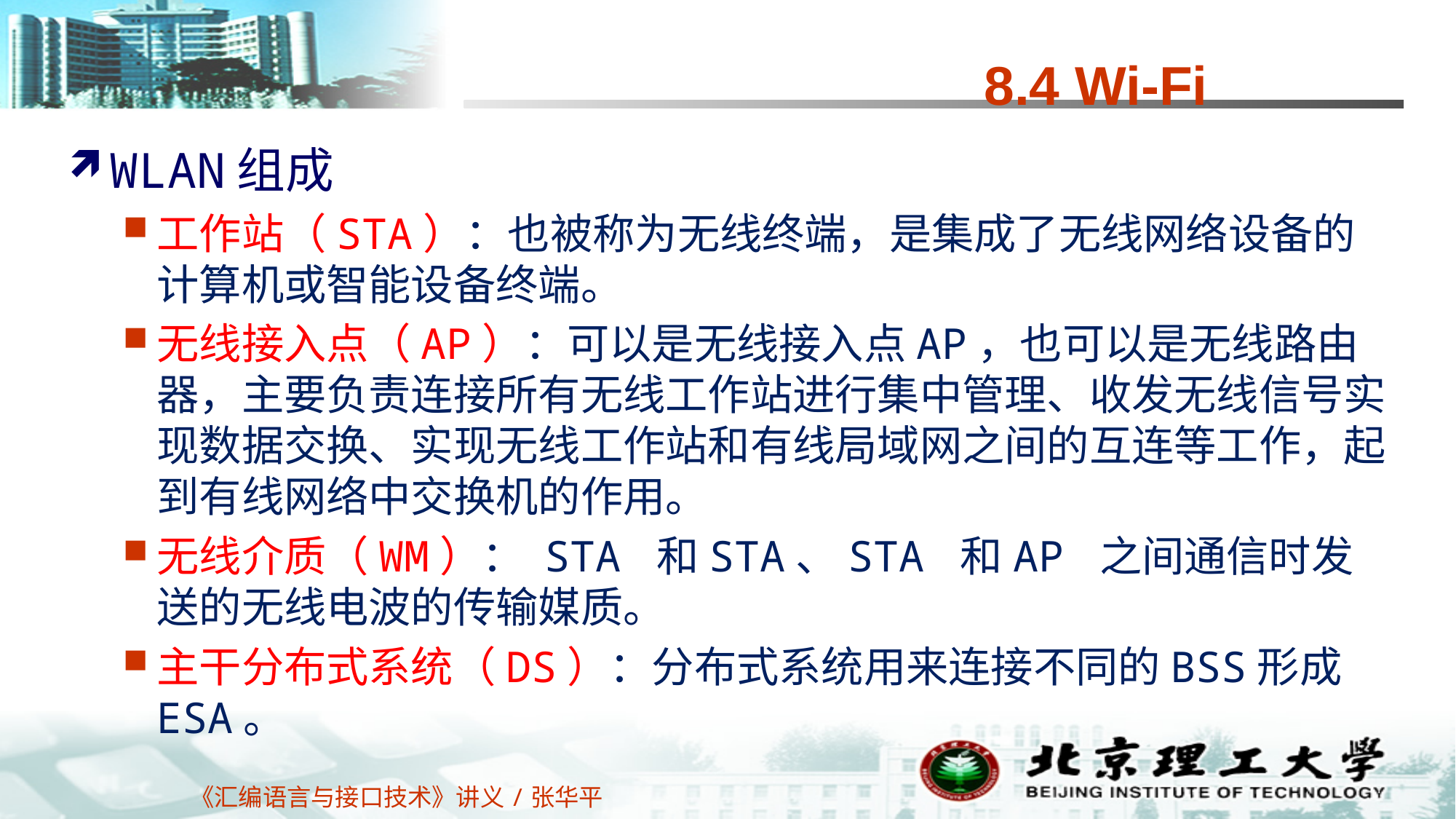

# 8.4 Wi-Fi
WLAN组成
工作站（STA）：也被称为无线终端，是集成了无线网络设备的计算机或智能设备终端。
无线接入点（AP）：可以是无线接入点AP，也可以是无线路由器，主要负责连接所有无线工作站进行集中管理、收发无线信号实现数据交换、实现无线工作站和有线局域网之间的互连等工作，起到有线网络中交换机的作用。
无线介质（WM）： STA 和STA、STA 和AP 之间通信时发送的无线电波的传输媒质。
主干分布式系统（DS）：分布式系统用来连接不同的BSS形成ESA。